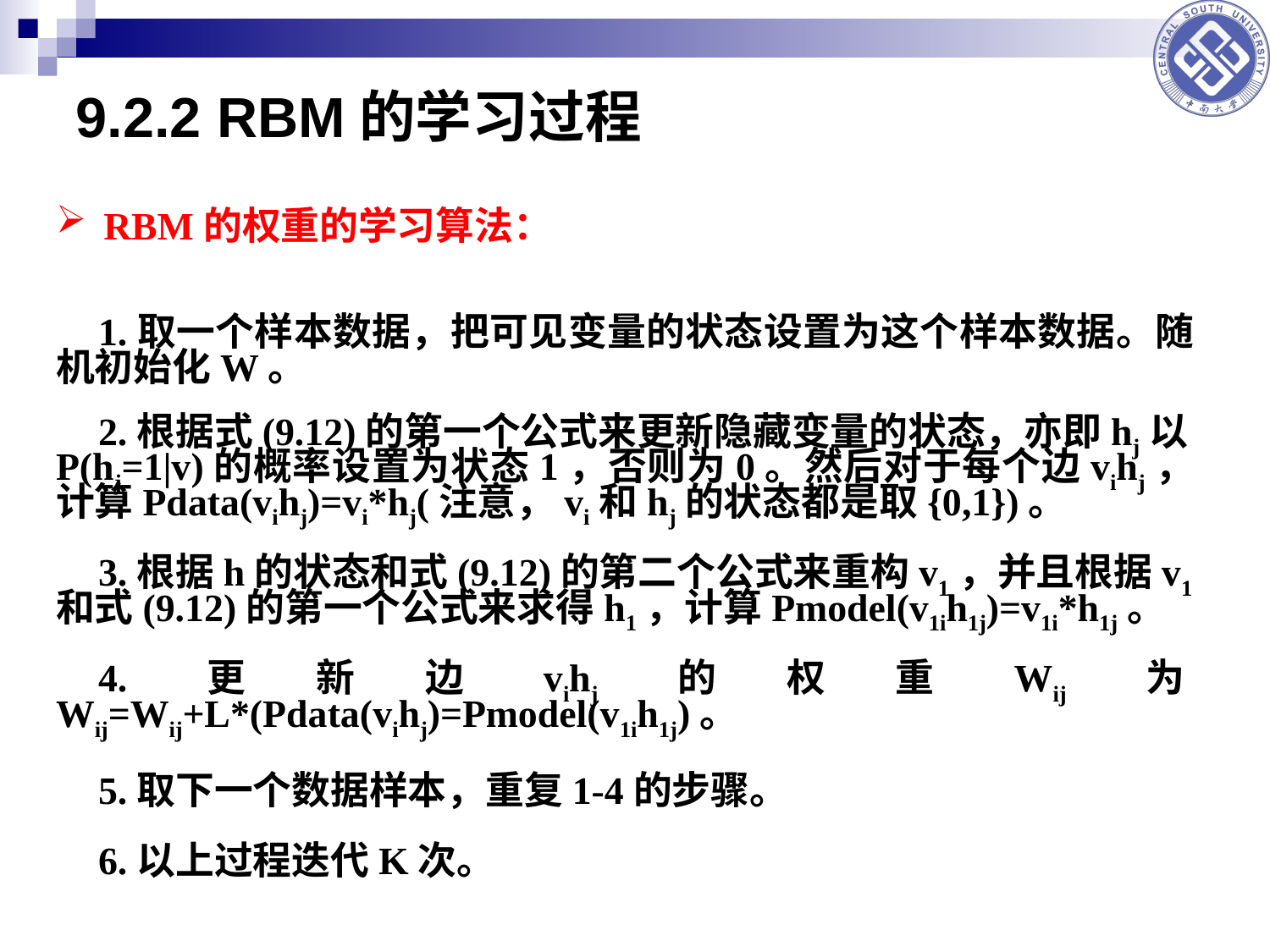

# 9.2.2 RBM的学习过程
RBM的权重的学习算法：

1.取一个样本数据，把可见变量的状态设置为这个样本数据。随机初始化W。

2.根据式(9.12)的第一个公式来更新隐藏变量的状态，亦即hj以P(hj=1|v)的概率设置为状态1，否则为0。然后对于每个边vihj，计算Pdata(vihj)=vi*hj(注意，vi和hj的状态都是取{0,1})。

3.根据h的状态和式(9.12)的第二个公式来重构v1，并且根据v1和式(9.12)的第一个公式来求得h1，计算Pmodel(v1ih1j)=v1i*h1j。

4.更新边vihj的权重Wij为Wij=Wij+L*(Pdata(vihj)=Pmodel(v1ih1j)。

5.取下一个数据样本，重复1-4的步骤。

6.以上过程迭代K次。